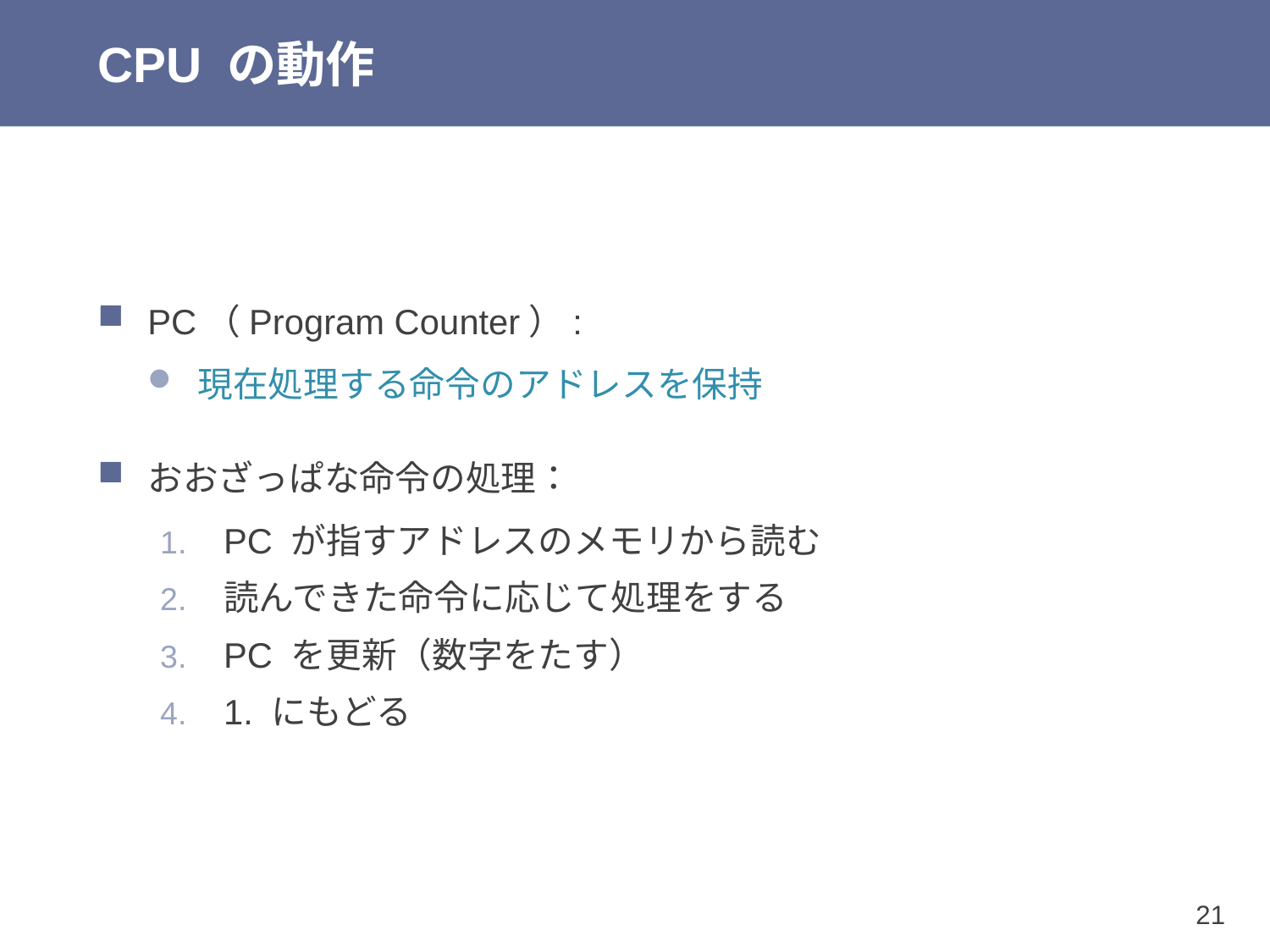

# CPU の動作
PC（Program Counter）:
現在処理する命令のアドレスを保持
おおざっぱな命令の処理：
PC が指すアドレスのメモリから読む
読んできた命令に応じて処理をする
PC を更新（数字をたす）
1. にもどる